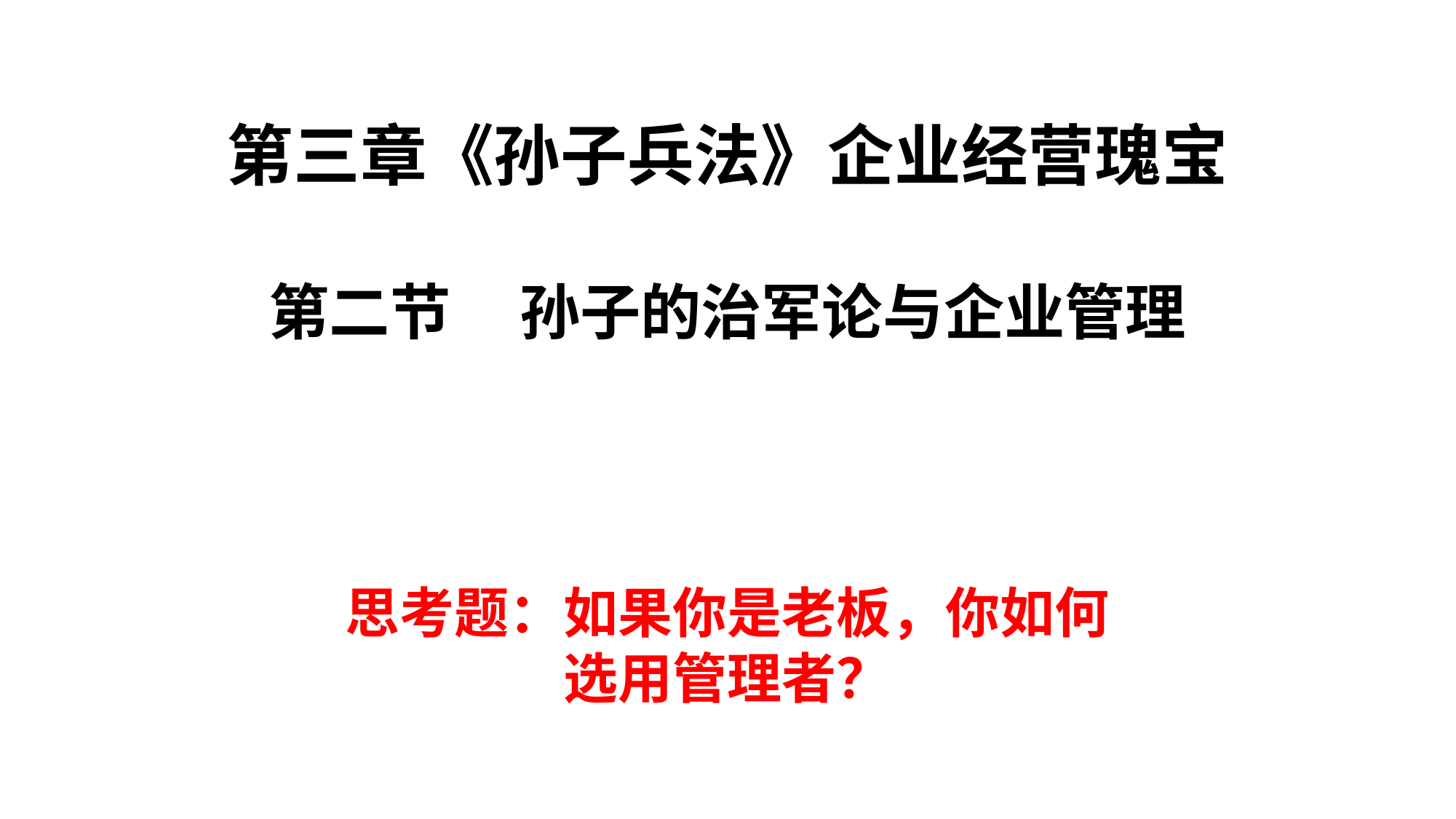

第三章《孙子兵法》企业经营瑰宝
第二节     孙子的治军论与企业管理
思考题：如果你是老板，你如何选用管理者？